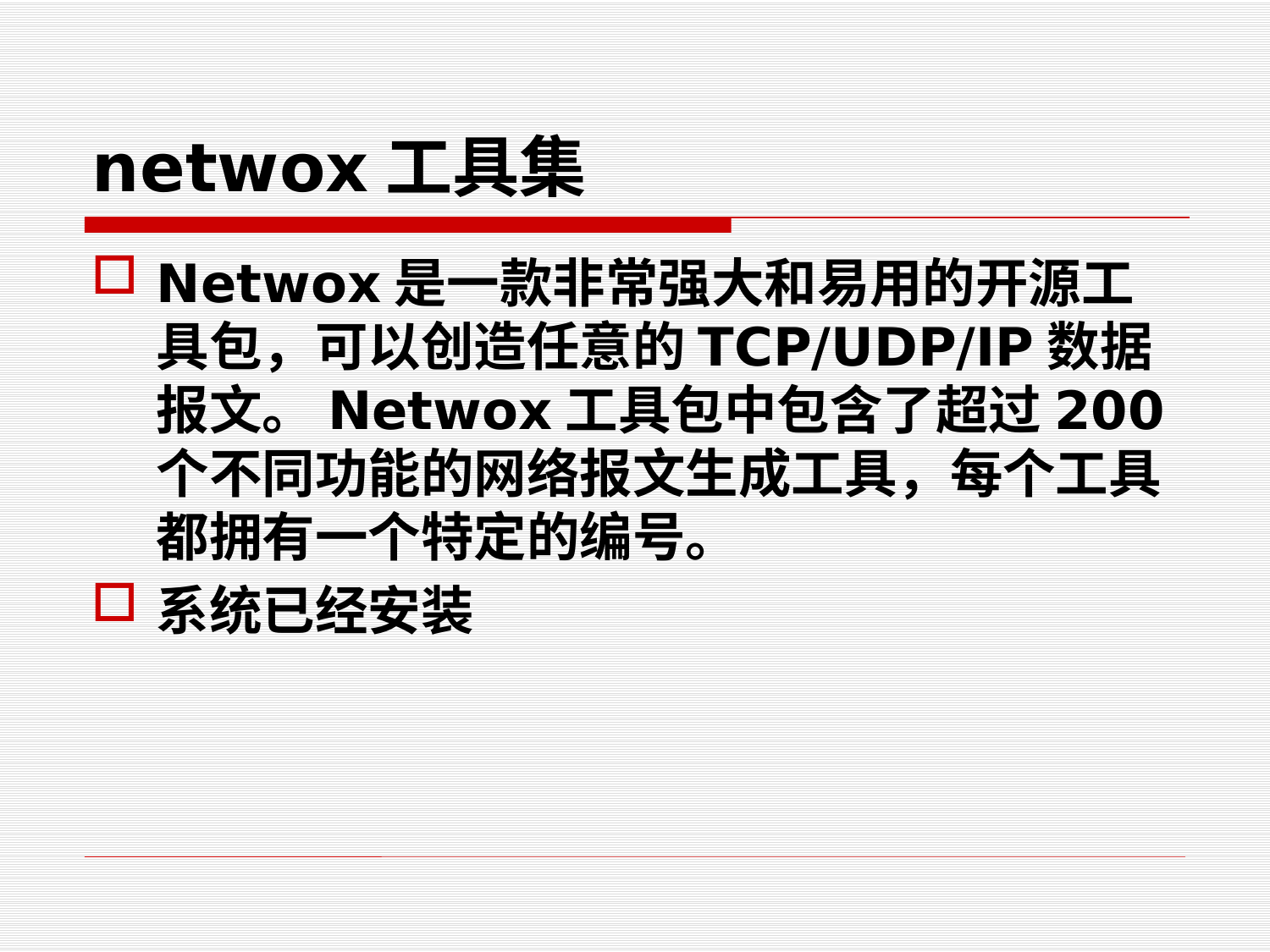

# netwox工具集
Netwox是一款非常强大和易用的开源工具包，可以创造任意的TCP/UDP/IP数据报文。Netwox工具包中包含了超过200个不同功能的网络报文生成工具，每个工具都拥有一个特定的编号。
系统已经安装